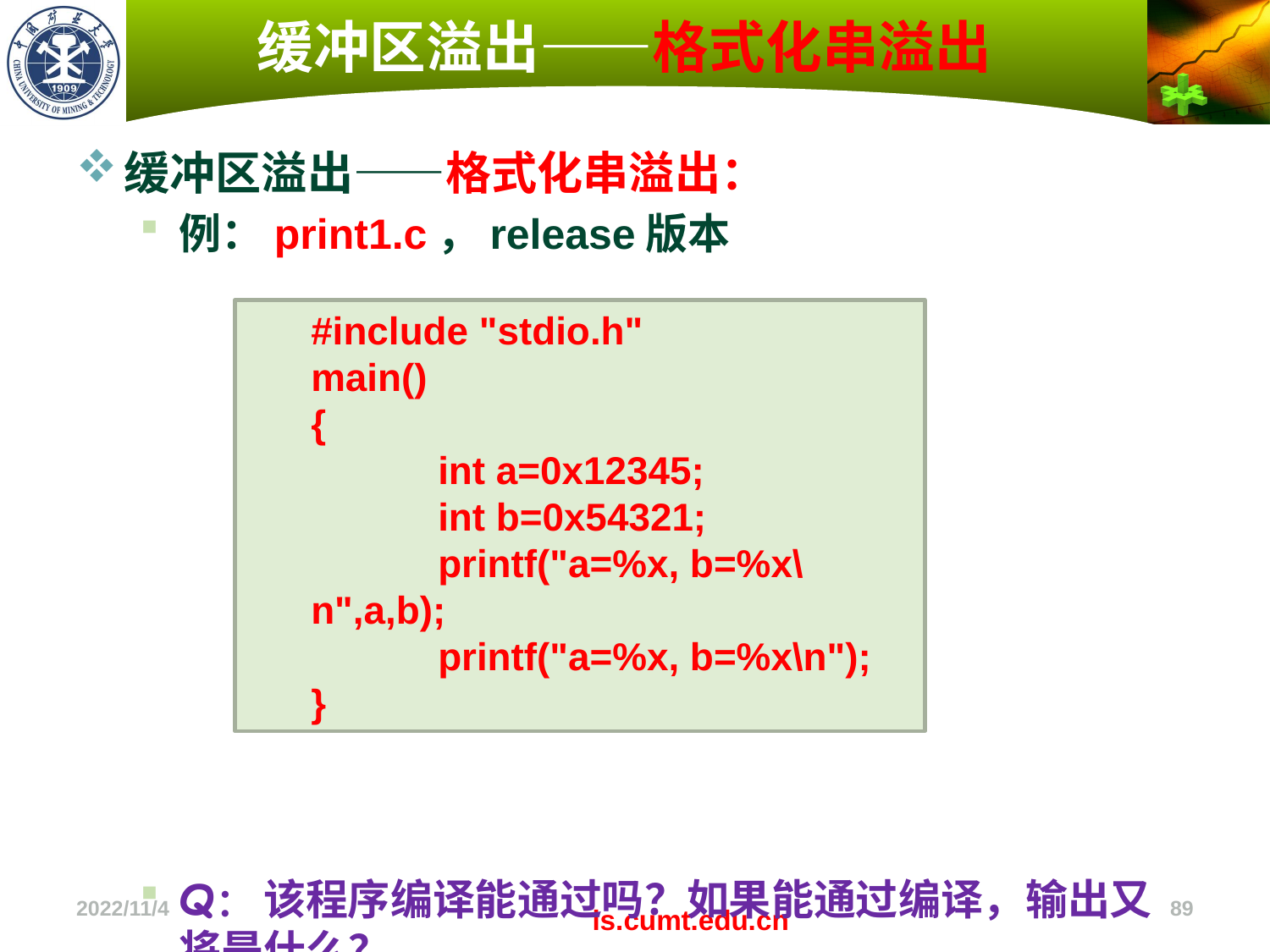

# 缓冲区溢出——格式化串溢出
缓冲区溢出——格式化串溢出：
例：print1.c，release版本

Q: 该程序编译能通过吗？如果能通过编译，输出又将是什么？
#include "stdio.h"
main()
{
	int a=0x12345;
	int b=0x54321;
	printf("a=%x, b=%x\n",a,b);
	printf("a=%x, b=%x\n");
}
2022/11/4
89
is.cumt.edu.cn